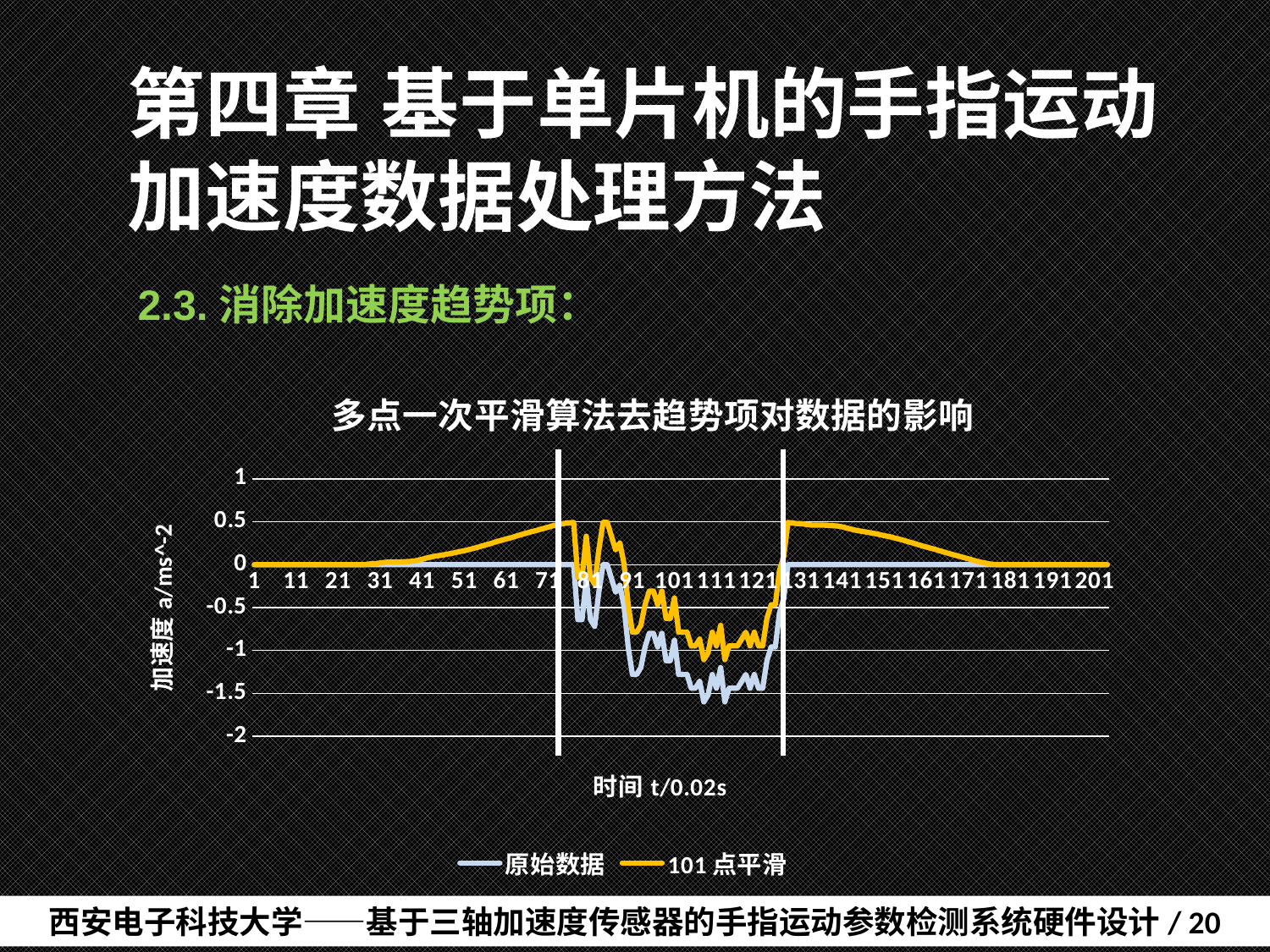

# 第四章	基于单片机的手指运动加速度数据处理方法
2.3.消除加速度趋势项：

### Chart: 多点一次平滑算法去趋势项对数据的影响

| Category | 原始数据 | 101点平滑 |
|---|---|---|
西安电子科技大学——基于三轴加速度传感器的手指运动参数检测系统硬件设计/ 20